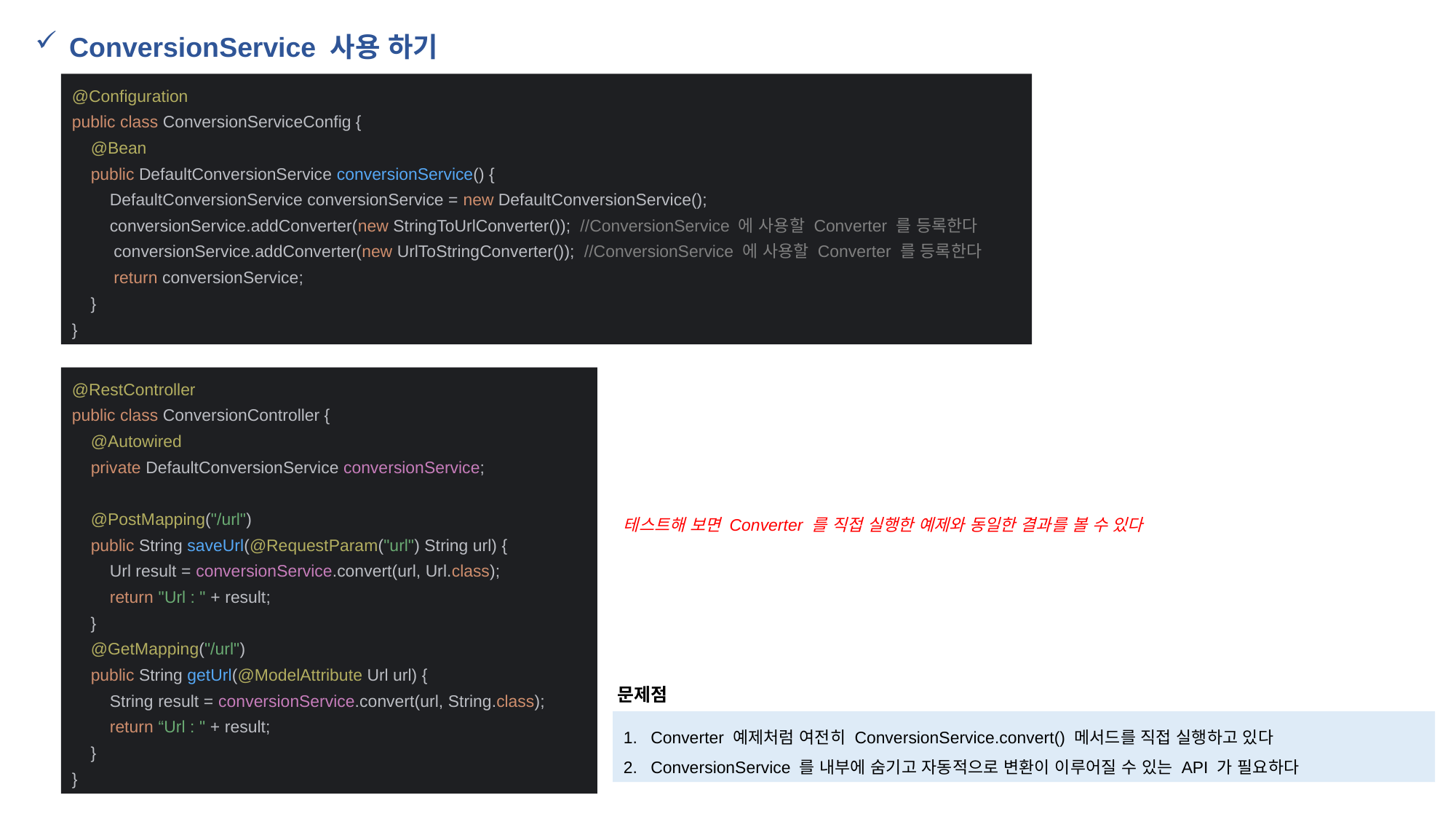

ConversionService 사용 하기
@Configuration
public class ConversionServiceConfig {
    @Bean
    public DefaultConversionService conversionService() {
        DefaultConversionService conversionService = new DefaultConversionService();
        conversionService.addConverter(new StringToUrlConverter());  //ConversionService 에 사용할 Converter 를 등록한다
        conversionService.addConverter(new UrlToStringConverter());  //ConversionService 에 사용할 Converter 를 등록한다
        return conversionService;
    }
}
@RestController
public class ConversionController {
    @Autowired
    private DefaultConversionService conversionService;
    @PostMapping("/url")
    public String saveUrl(@RequestParam("url") String url) {
        Url result = conversionService.convert(url, Url.class);
        return "Url : " + result;
    }
    @GetMapping("/url")
    public String getUrl(@ModelAttribute Url url) {
        String result = conversionService.convert(url, String.class);
        return “Url : " + result;
    }
}
테스트해 보면 Converter 를 직접 실행한 예제와 동일한 결과를 볼 수 있다
문제점
Converter 예제처럼 여전히 ConversionService.convert() 메서드를 직접 실행하고 있다
ConversionService 를 내부에 숨기고 자동적으로 변환이 이루어질 수 있는 API 가 필요하다